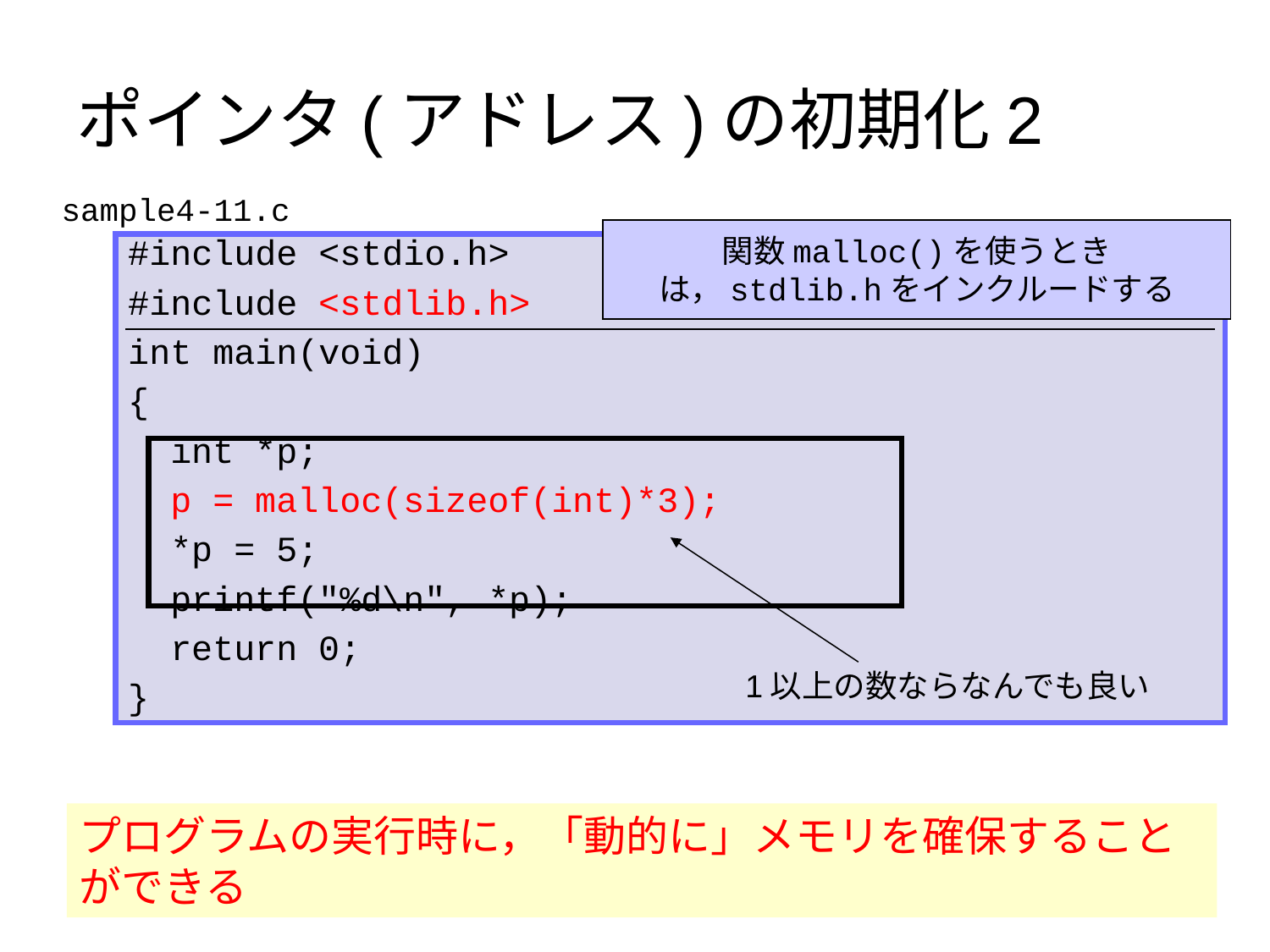

# ポインタ(アドレス)の初期化2
sample4-11.c
関数malloc()を使うときは，stdlib.hをインクルードする
#include <stdio.h>
#include <stdlib.h>
int main(void)
{
  int *p;
  p = malloc(sizeof(int)*3);
  *p = 5;
  printf("%d\n", *p);
  return 0;
}

1以上の数ならなんでも良い
プログラムの実行時に，「動的に」メモリを確保することができる
108